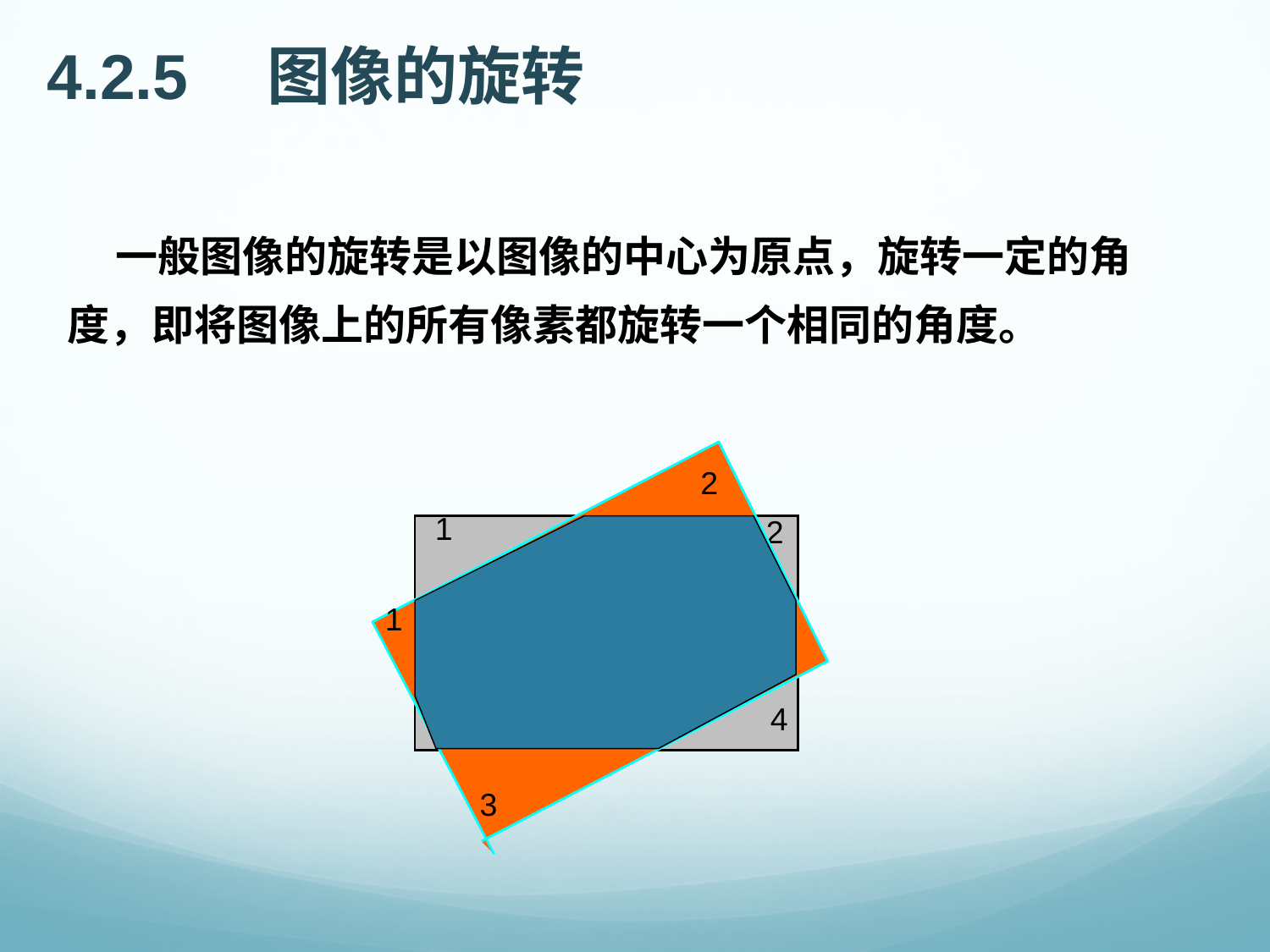

#
4.2.5　图像的旋转
    一般图像的旋转是以图像的中心为原点，旋转一定的角度，即将图像上的所有像素都旋转一个相同的角度。

2
1
4
3

2
1
4
3
2
1

3
4